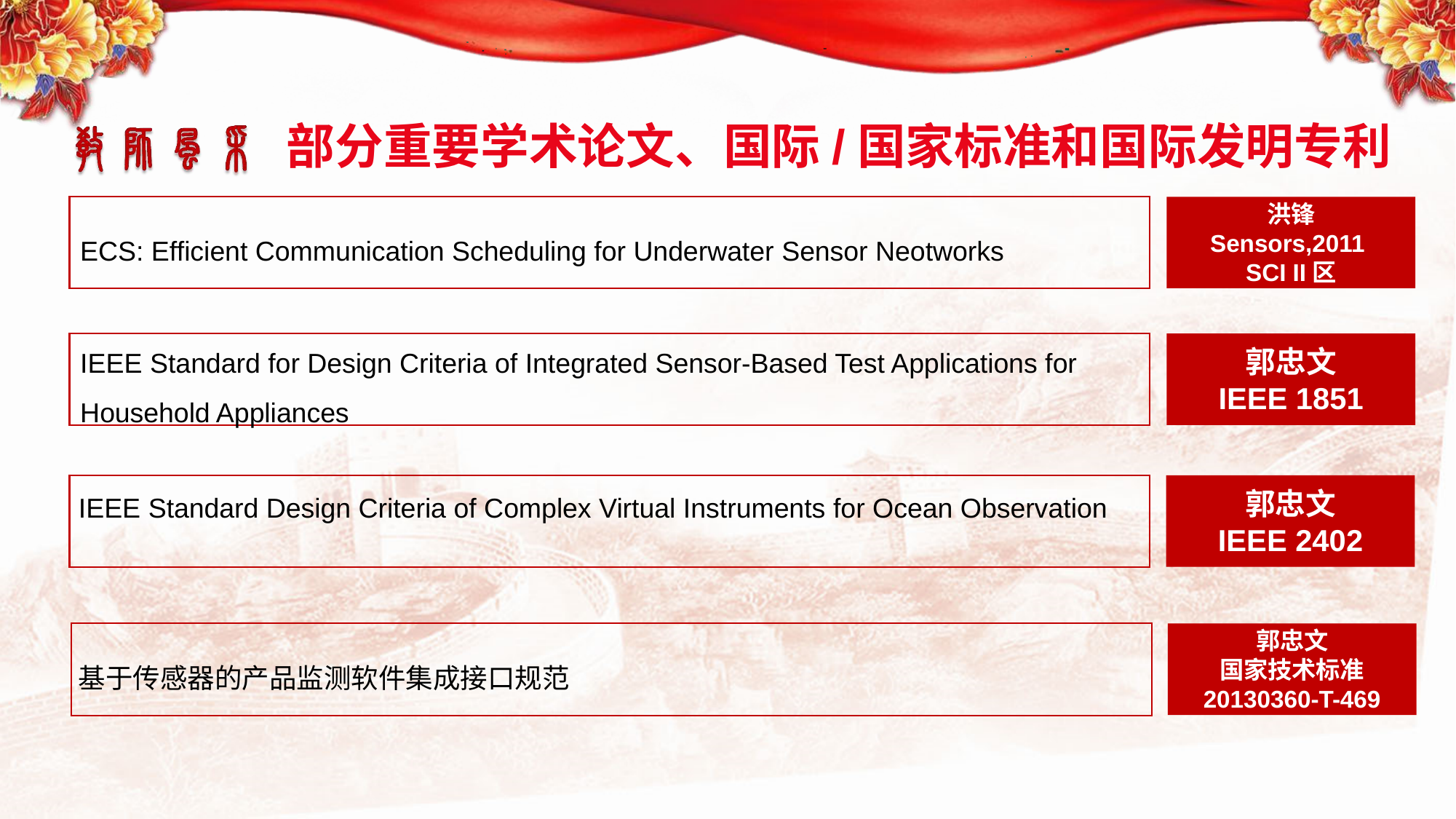

部分重要学术论文、国际/国家标准和国际发明专利

洪锋
Sensors,2011
SCI II区

ECS: Efficient Communication Scheduling for Underwater Sensor Neotworks
IEEE Standard for Design Criteria of Integrated Sensor-Based Test Applications for Household Appliances

郭忠文
IEEE 1851
IEEE Standard Design Criteria of Complex Virtual Instruments for Ocean Observation

郭忠文
IEEE 2402

郭忠文
国家技术标准
20130360-T-469
基于传感器的产品监测软件集成接口规范